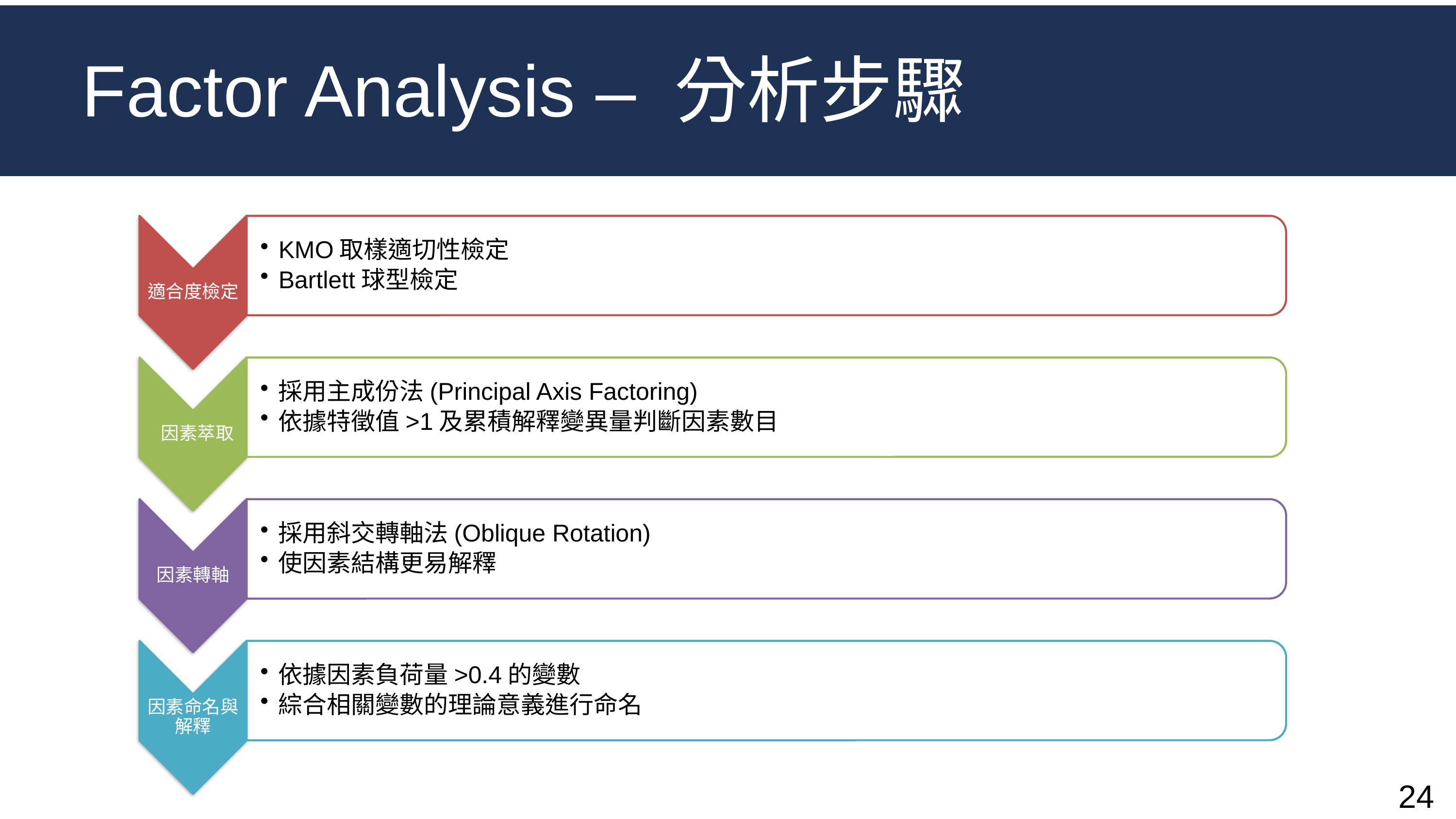

Factor Analysis – 分析步驟
適合度檢定
KMO取樣適切性檢定
Bartlett球型檢定
 因素萃取
採用主成份法(Principal Axis Factoring)
依據特徵值>1及累積解釋變異量判斷因素數目
因素轉軸
採用斜交轉軸法(Oblique Rotation)
使因素結構更易解釋
因素命名與解釋
依據因素負荷量>0.4的變數
綜合相關變數的理論意義進行命名
24